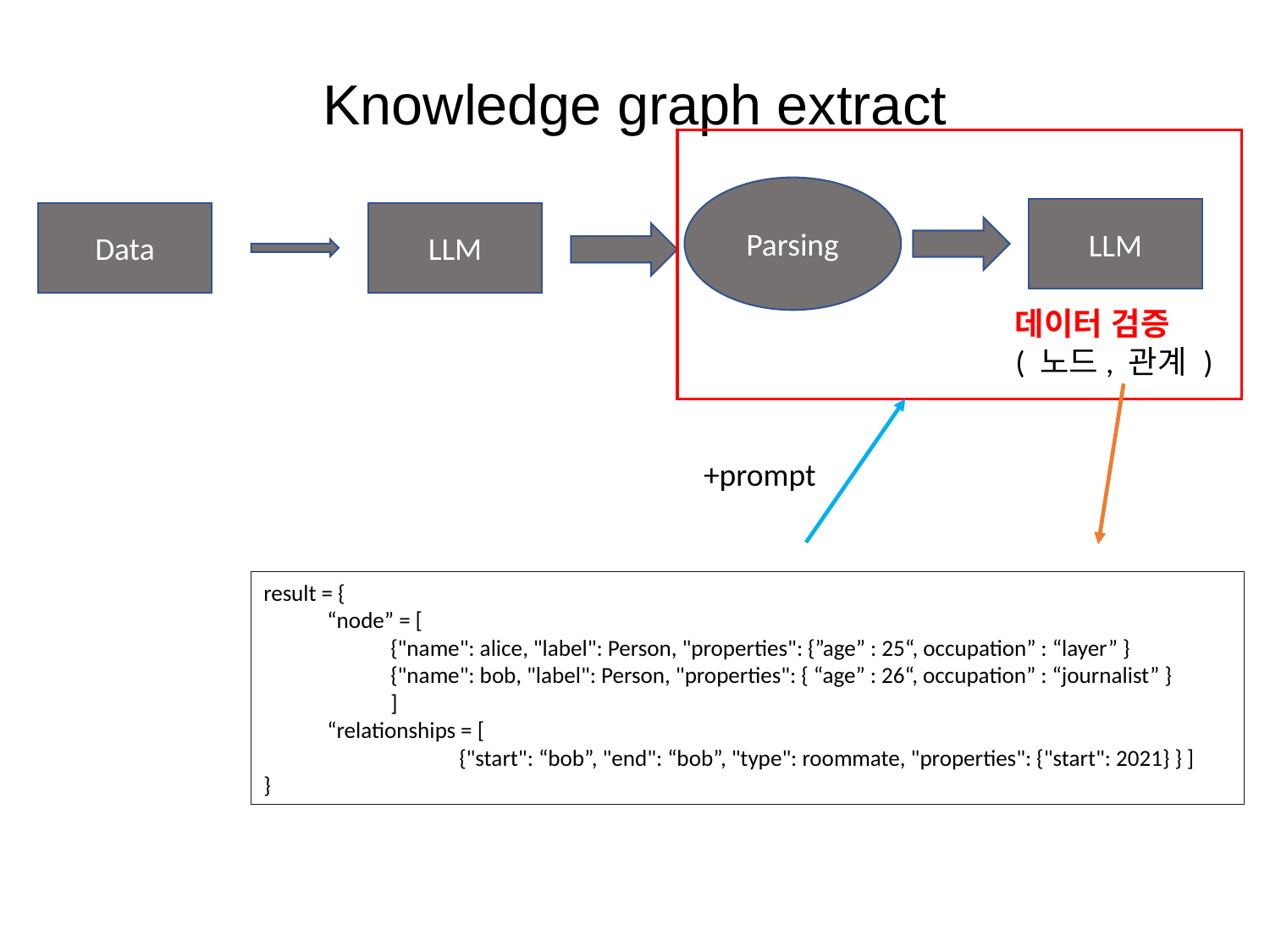

Knowledge graph extract

Parsing
LLM
Data
LLM

데이터 검증
( 노드, 관계 )
+prompt
result = {
“node” = [
{"name": alice, "label": Person, "properties": {”age” : 25“, occupation” : “layer” }
{"name": bob, "label": Person, "properties": { “age” : 26“, occupation” : “journalist” }
]
“relationships = [
	 {"start": “bob”, "end": “bob”, "type": roommate, "properties": {"start": 2021} } ]
}